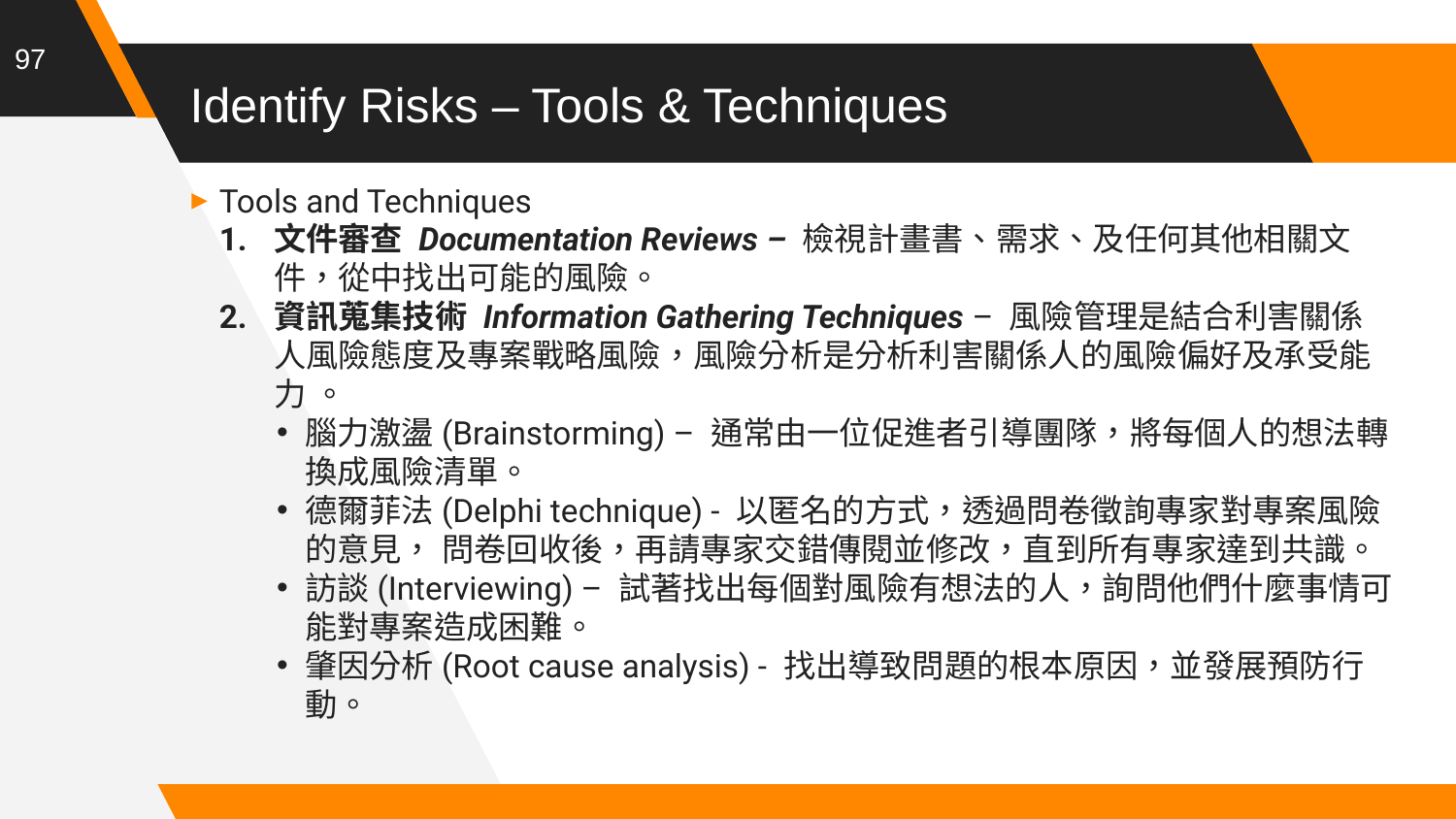

97
# Identify Risks – Tools & Techniques
Tools and Techniques
文件審查 Documentation Reviews – 檢視計畫書、需求、及任何其他相關文件，從中找出可能的風險。
資訊蒐集技術 Information Gathering Techniques – 風險管理是結合利害關係人風險態度及專案戰略風險，風險分析是分析利害關係人的風險偏好及承受能力 。
腦力激盪(Brainstorming) – 通常由一位促進者引導團隊，將每個人的想法轉換成風險清單。
德爾菲法(Delphi technique) - 以匿名的方式，透過問卷徵詢專家對專案風險的意見， 問卷回收後，再請專家交錯傳閱並修改，直到所有專家達到共識。
訪談(Interviewing) – 試著找出每個對風險有想法的人，詢問他們什麼事情可能對專案造成困難。
肇因分析(Root cause analysis) - 找出導致問題的根本原因，並發展預防行動。